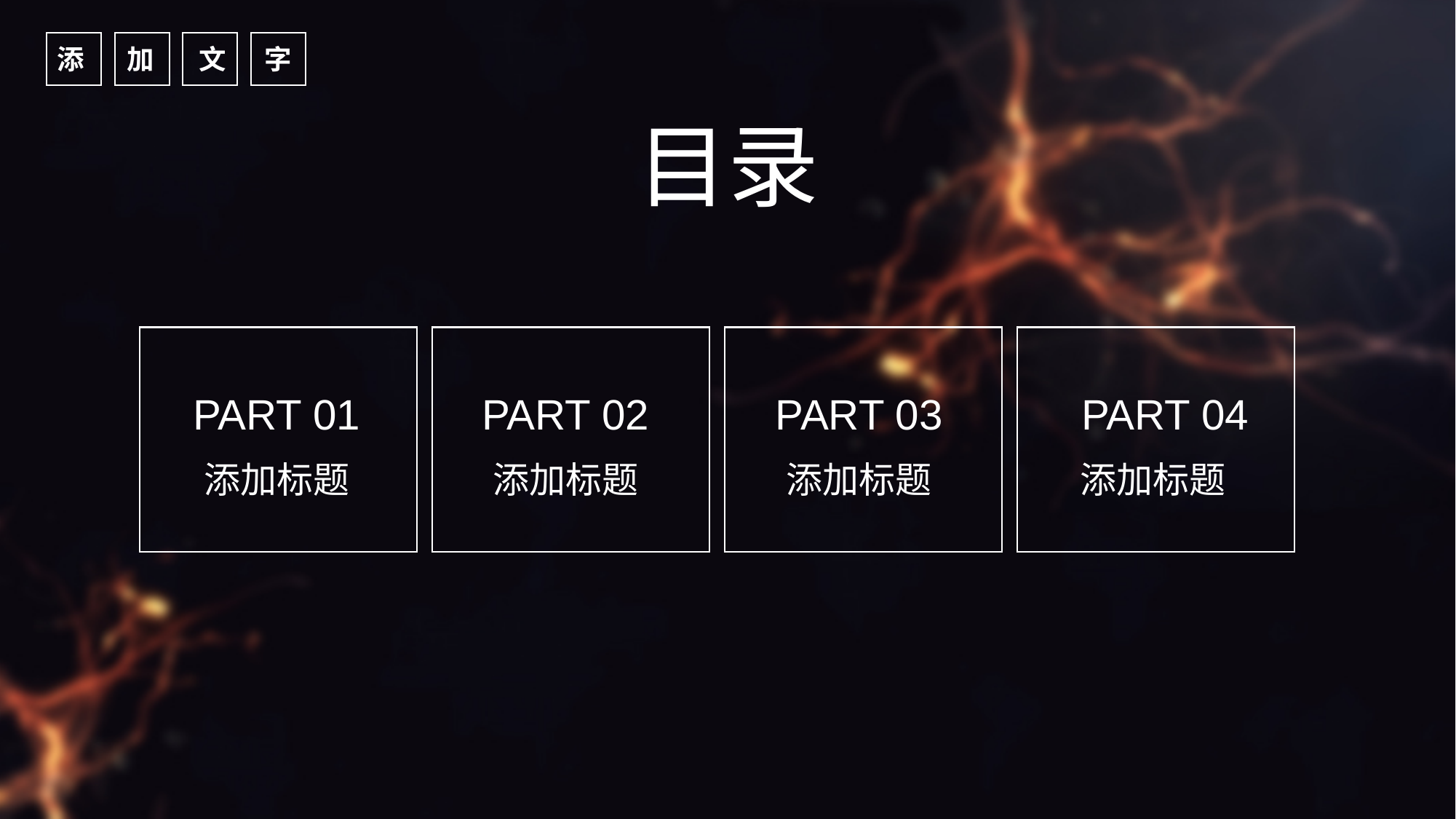

目录

PART 01
PART 02
PART 03
PART 04
添加标题
添加标题
添加标题
添加标题